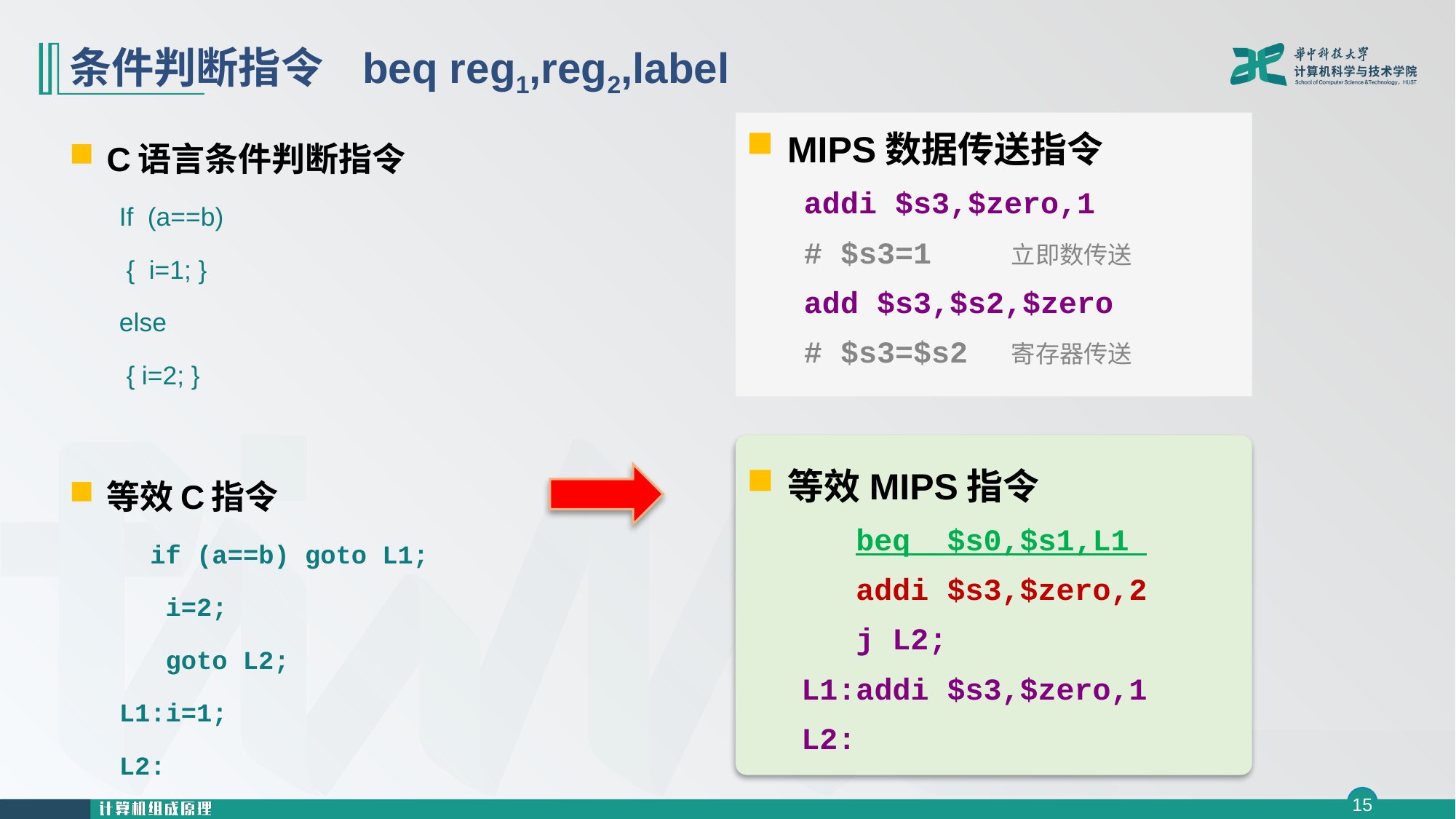

# 条件判断指令   beq reg1,reg2,label
C语言条件判断指令
If  (a==b)
 {  i=1; }
else
 { i=2; }

等效C指令
  if (a==b) goto L1;
   i=2;
   goto L2;
L1:i=1;
L2:
MIPS数据传送指令
  addi $s3,$zero,1
  # $s3=1    立即数传送
  add $s3,$s2,$zero
  # $s3=$s2  寄存器传送

等效MIPS指令
   beq  $s0,$s1,L1
   addi $s3,$zero,2
   j L2;
L1:addi $s3,$zero,1
L2: